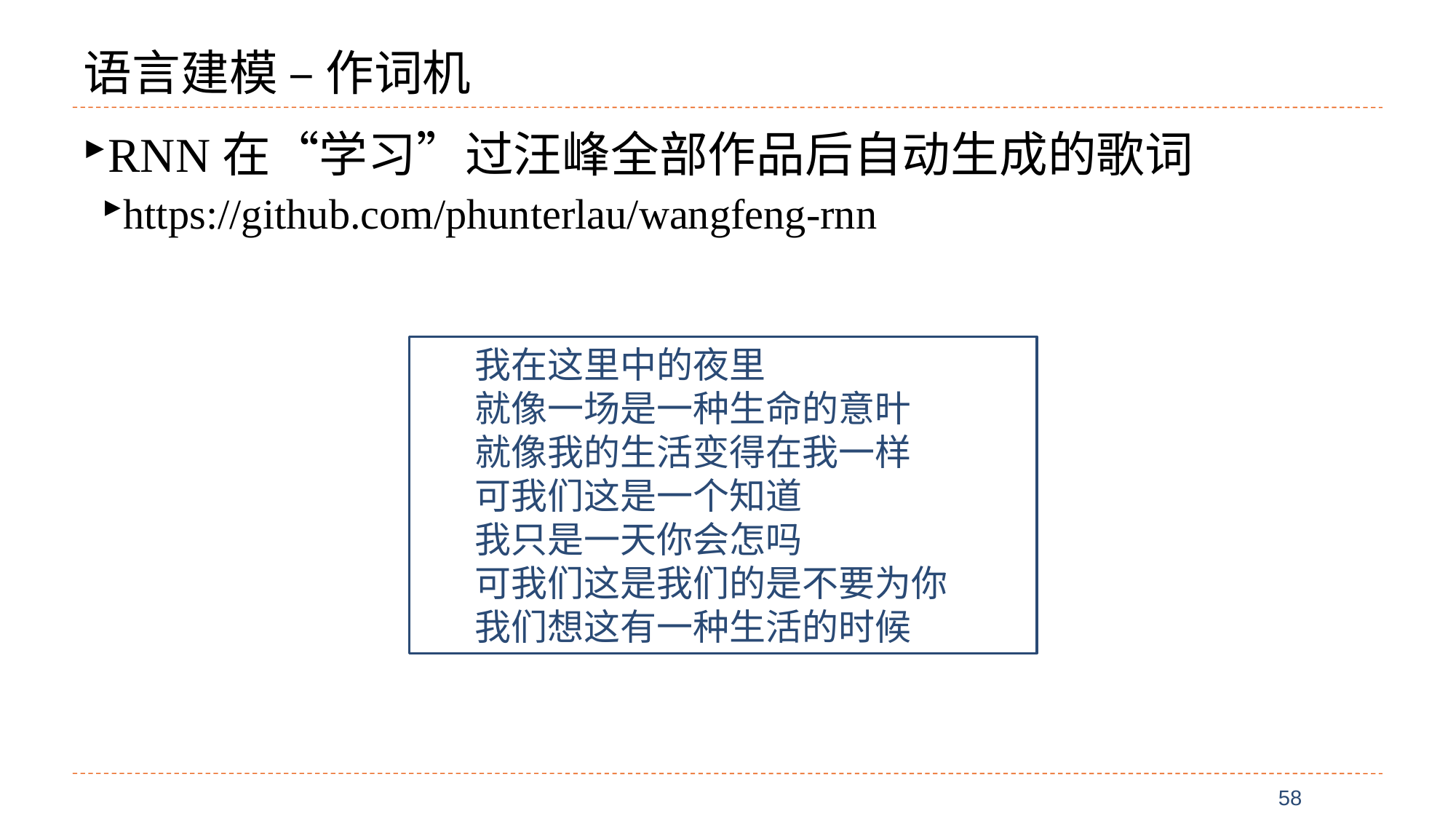

# 语言建模 – 作词机
RNN在“学习”过汪峰全部作品后自动生成的歌词
https://github.com/phunterlau/wangfeng-rnn
我在这里中的夜里
就像一场是一种生命的意旪
就像我的生活变得在我一样
可我们这是一个知道
我只是一天你会怎吗
可我们这是我们的是不要为你
我们想这有一种生活的时候